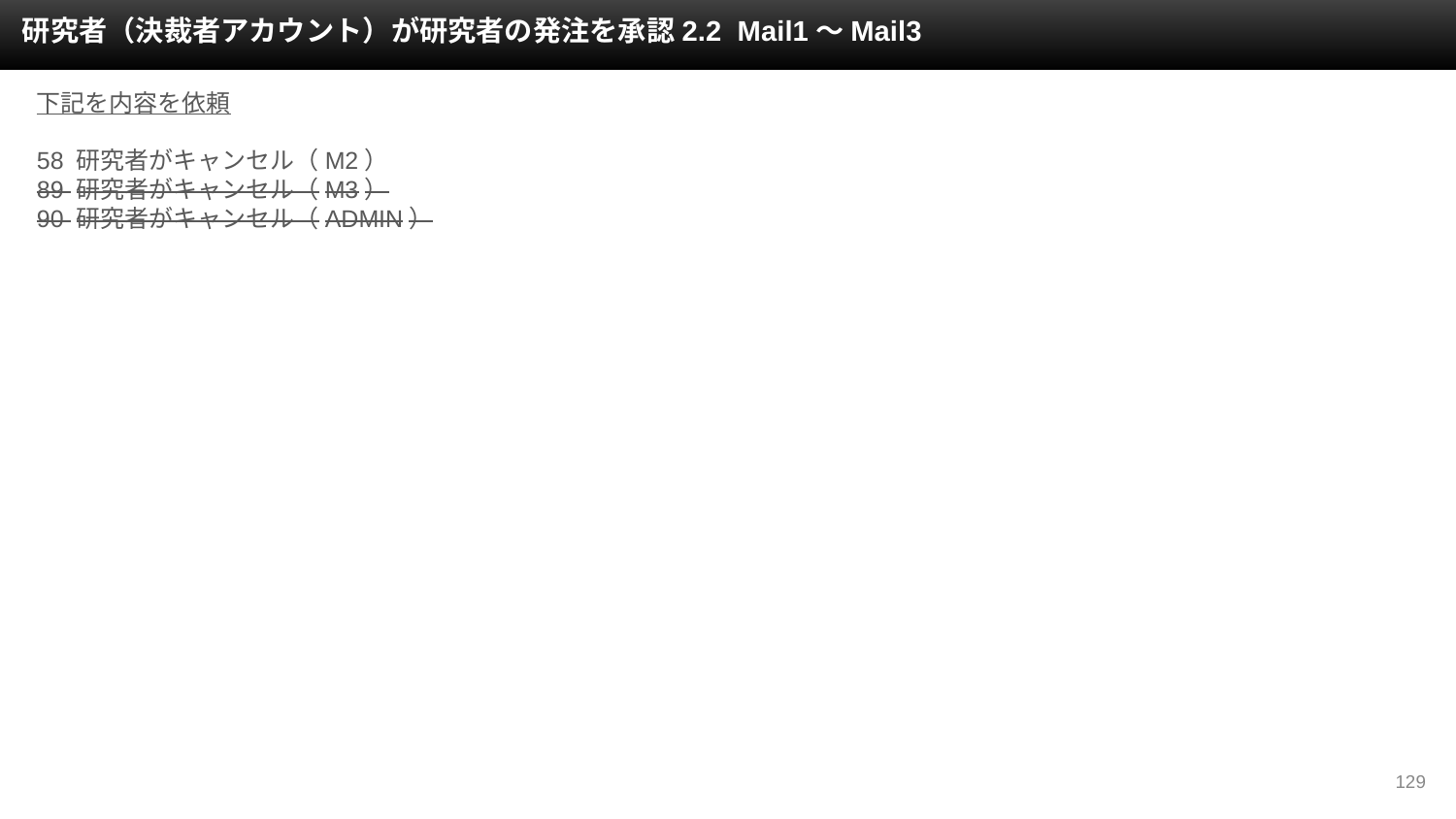

研究者（決裁者アカウント）が研究者の発注を承認2.2  Mail1～Mail3
下記を内容を依頼

58 研究者がキャンセル（M2）
89 研究者がキャンセル（M3）
90 研究者がキャンセル（ADMIN）
129